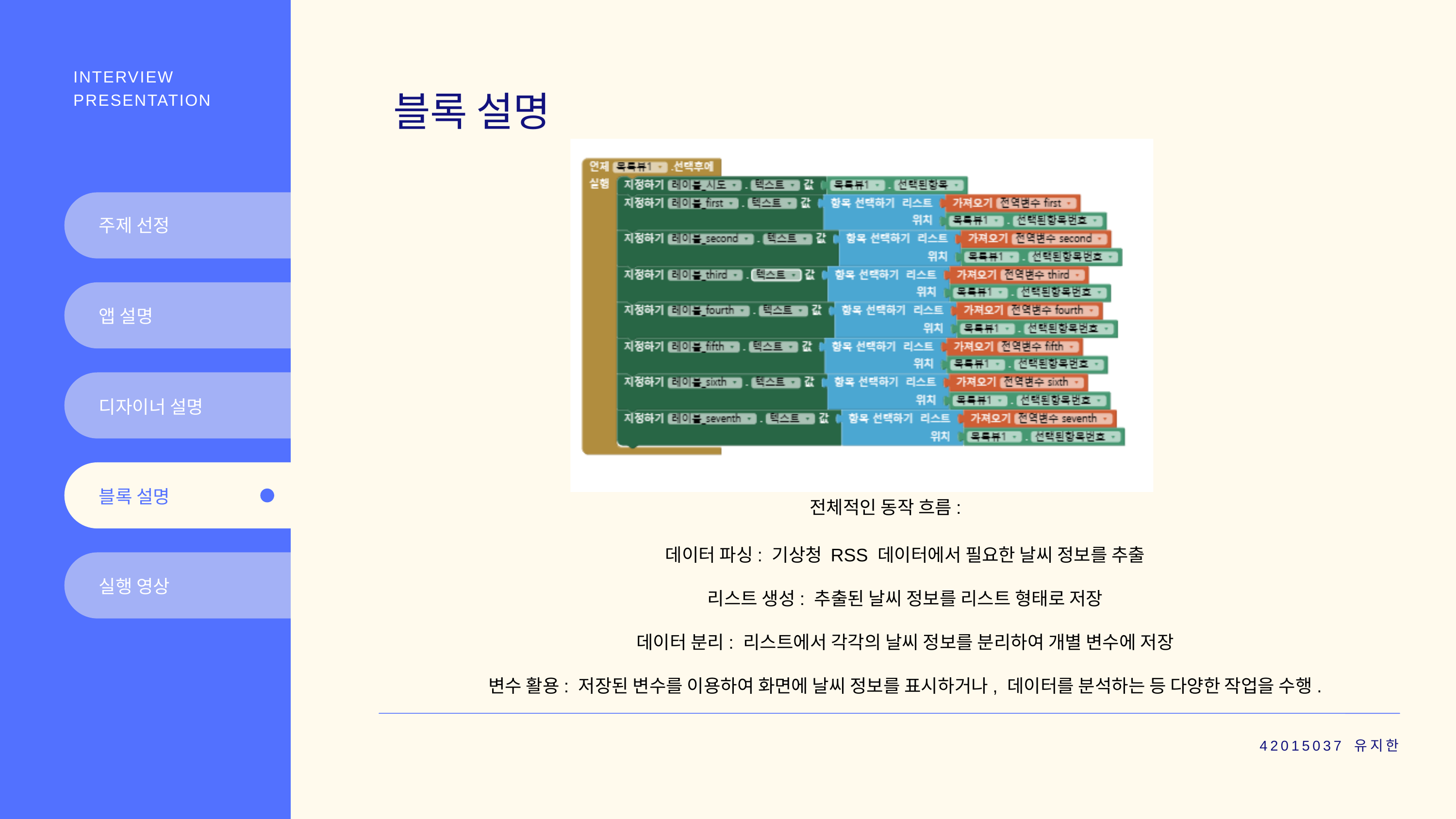

INTERVIEW PRESENTATION
블록 설명

주제 선정

앱 설명

디자이너 설명

블록 설명

전체적인 동작 흐름:
데이터 파싱: 기상청 RSS 데이터에서 필요한 날씨 정보를 추출

리스트 생성: 추출된 날씨 정보를 리스트 형태로 저장

데이터 분리: 리스트에서 각각의 날씨 정보를 분리하여 개별 변수에 저장

변수 활용: 저장된 변수를 이용하여 화면에 날씨 정보를 표시하거나, 데이터를 분석하는 등 다양한 작업을 수행.

실행 영상

42015037 유지한